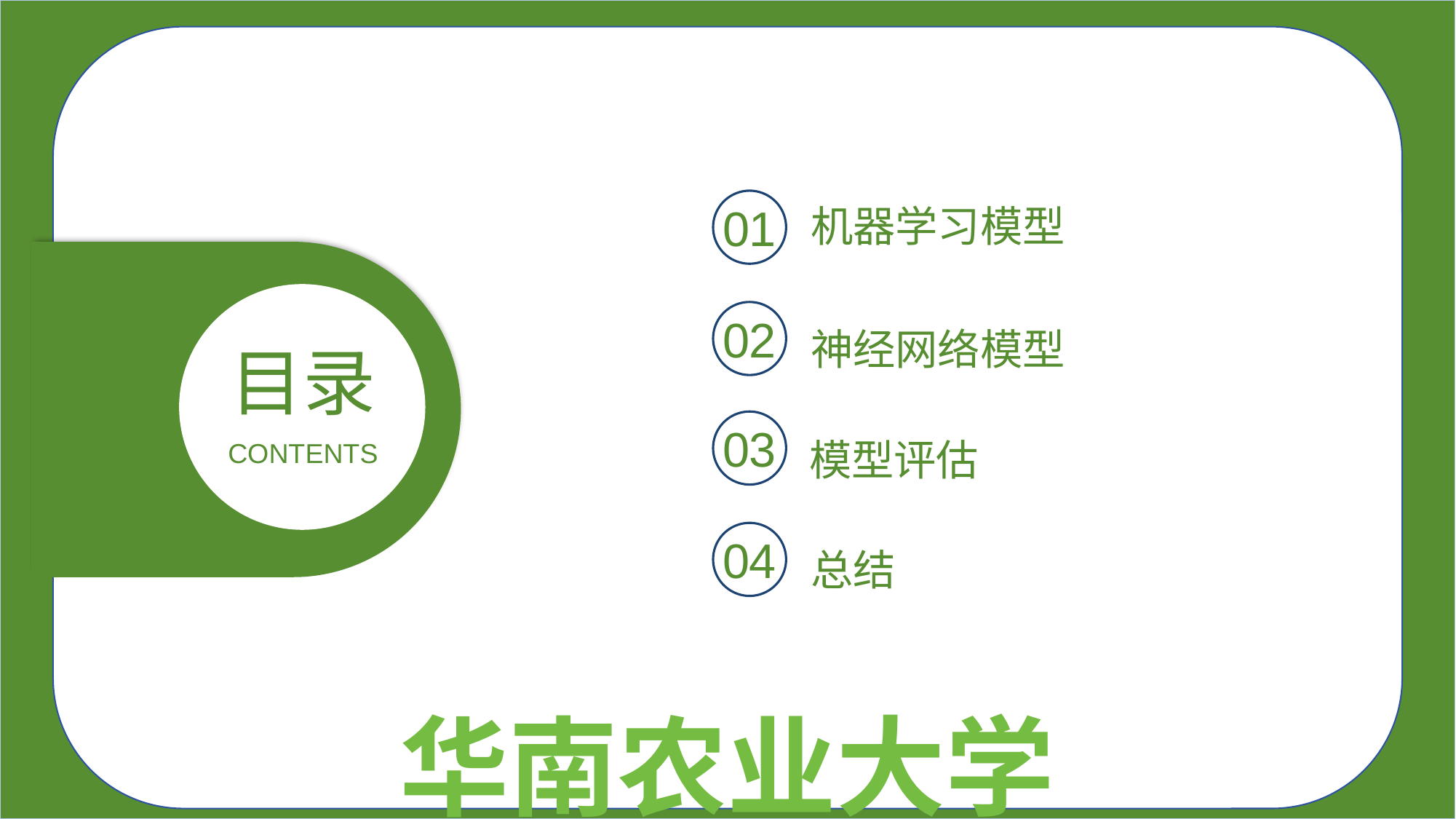

#

01
机器学习模型

神经网络模型

02
目录
CONTENTS
模型评估

03

总结

04
华南农业大学